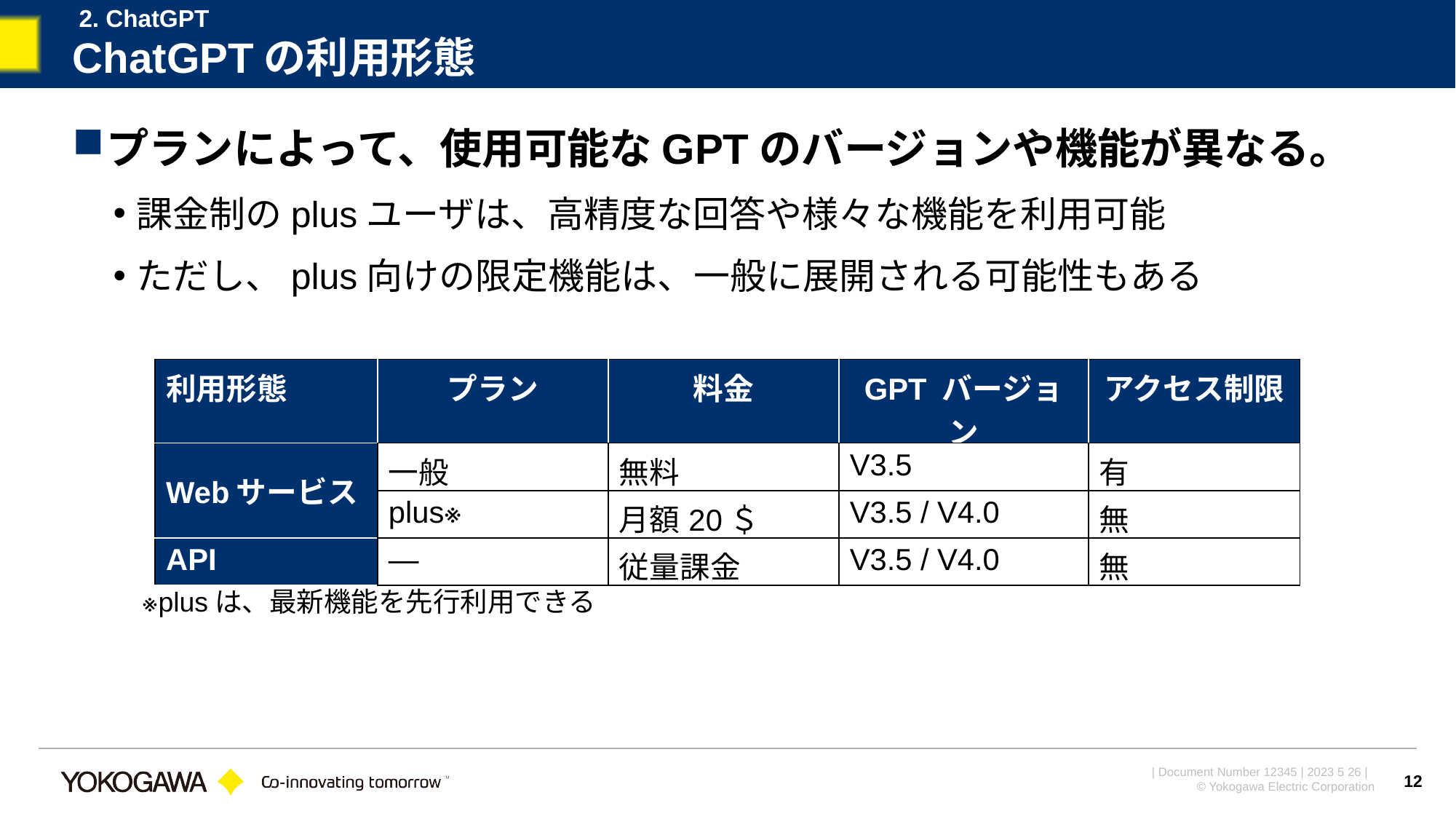

2. ChatGPT
# ChatGPTの利用形態
プランによって、使用可能なGPTのバージョンや機能が異なる。
課金制のplusユーザは、高精度な回答や様々な機能を利用可能
ただし、plus向けの限定機能は、一般に展開される可能性もある
| 利用形態 | プラン | 料金 | GPT バージョン | アクセス制限 |
| --- | --- | --- | --- | --- |
| Webサービス | 一般 | 無料 | V3.5 | 有 |
|  | plus※ | 月額20＄ | V3.5 / V4.0 | 無 |
| API | ― | 従量課金 | V3.5 / V4.0 | 無 |
※plusは、最新機能を先行利用できる
12